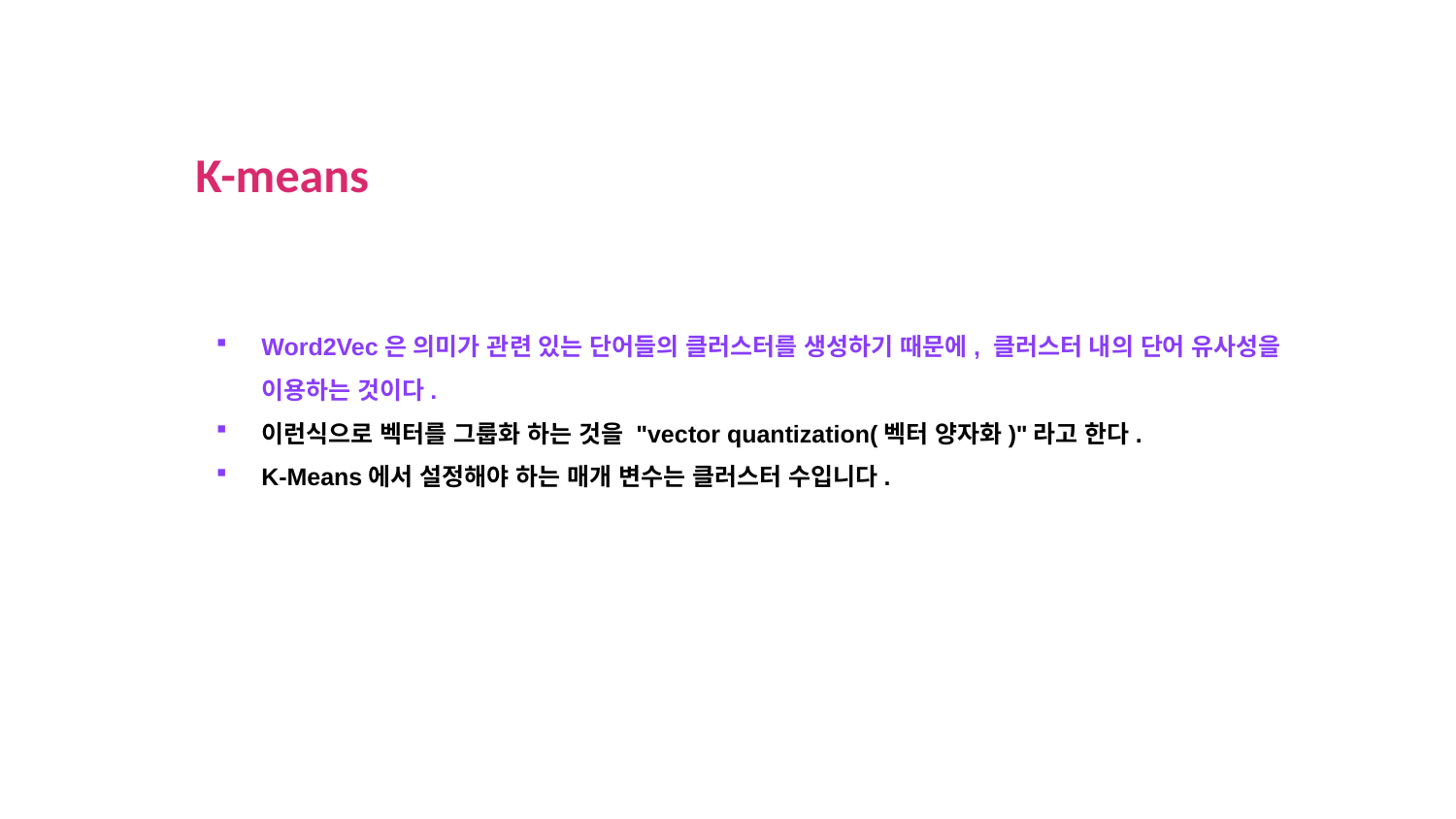

K-means

Word2Vec은 의미가 관련 있는 단어들의 클러스터를 생성하기 때문에, 클러스터 내의 단어 유사성을 이용하는 것이다.
이런식으로 벡터를 그룹화 하는 것을 "vector quantization(벡터 양자화)"라고 한다.
K-Means에서 설정해야 하는 매개 변수는 클러스터 수입니다.